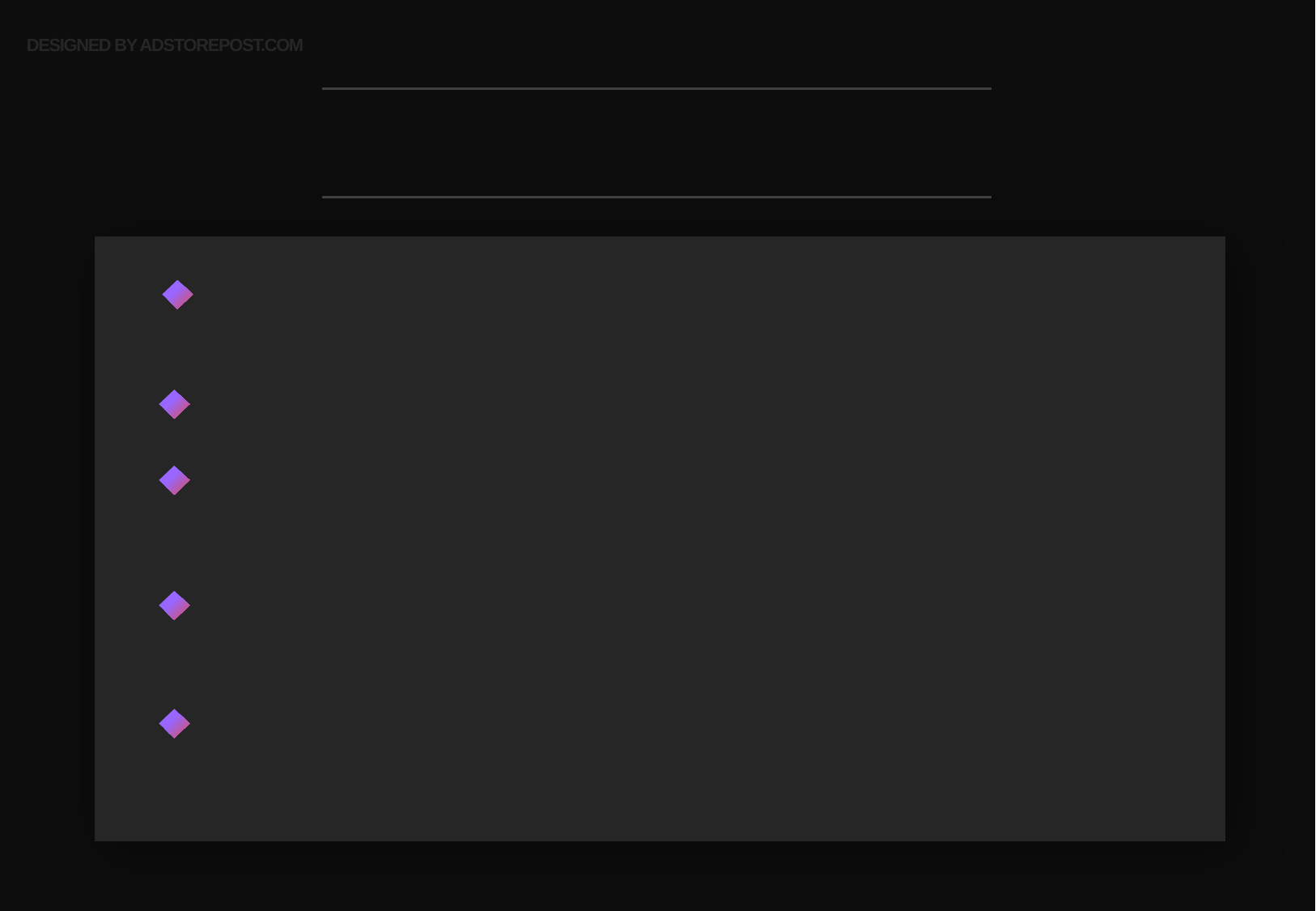

# DESIGNED BY ADSTOREPOST.COM
기타 사용 기술

탈것 구현을 위해 플레이어 컨트롤러를 탈것으로 옮겨주어야 했음. 이것을 구현하기 위해 unpossess, possess를 사용함

적의 체력을 보여주기 위해 위젯의 progress bar를 사용

NPC에게 말을 걸면 해당 NPC가 보일 수 있도록 NPC마다 카메라를 컴포넌트로
 붙여주었으며 말을 걸면 SetViewTarget()함수를 사용하여 씬을 전환

우주선의 체력, 아이템, 강화 레벨, 진입한 행성 등을 저장하기 위해 MySaveGame.h 사용

퀘스트마다 고유 번호를 주어 해당 번호 퀘스트의 클리어 여부를 확인. 이 방법으로 퀘스트 중복 수락을 방지함